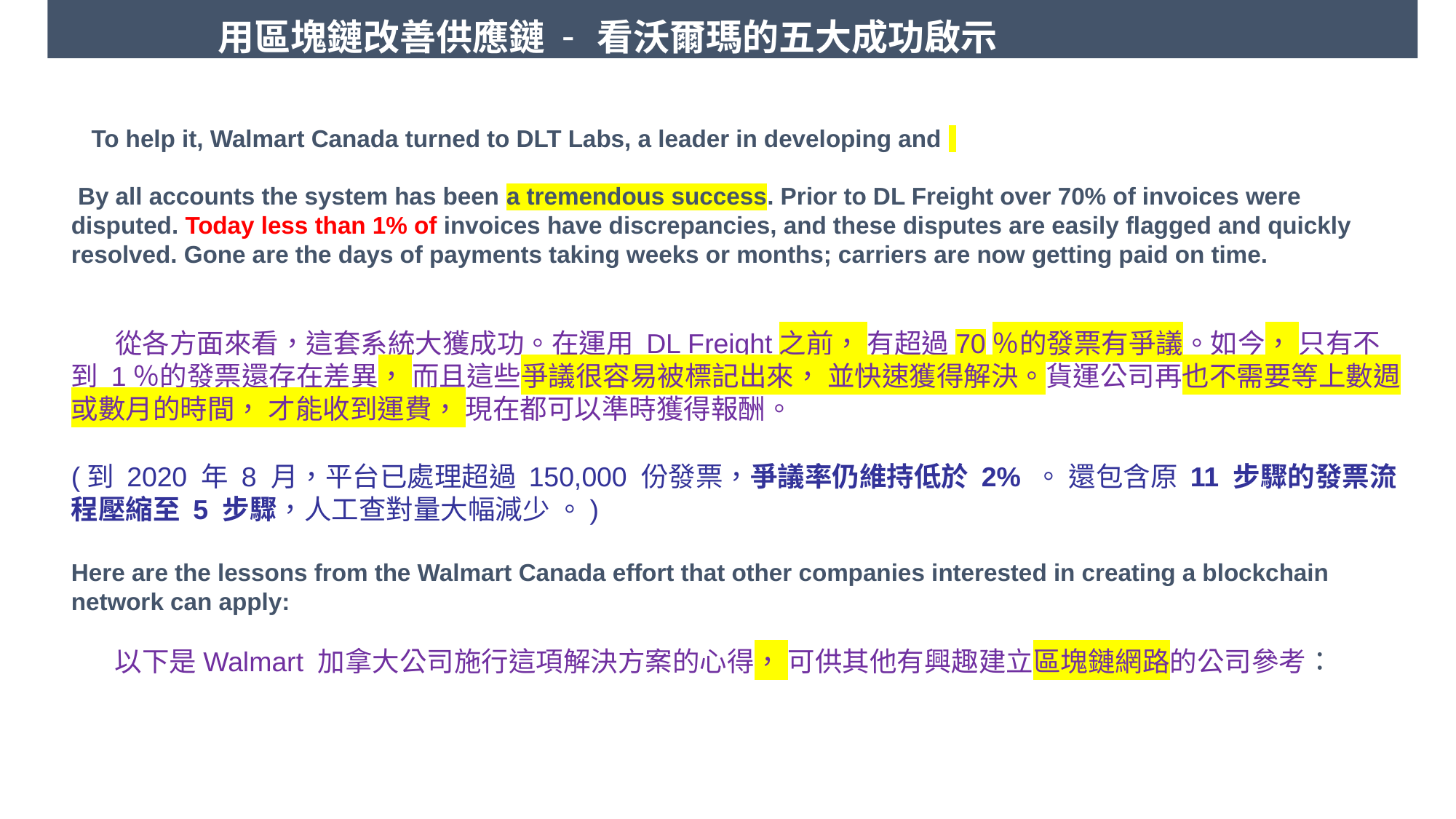

用區塊鏈改善供應鏈 - 看沃爾瑪的五大成功啟示

   To help it, Walmart Canada turned to DLT Labs, a leader in developing and

 By all accounts the system has been a tremendous success. Prior to DL Freight over 70% of invoices were disputed. Today less than 1% of invoices have discrepancies, and these disputes are easily flagged and quickly resolved. Gone are the days of payments taking weeks or months; carriers are now getting paid on time.

       從各方面來看，這套系統大獲成功。在運用 DL Freight之前， 有超過70％的發票有爭議。如今， 只有不到 1％的發票還存在差異， 而且這些爭議很容易被標記出來， 並快速獲得解決。貨運公司再也不需要等上數週或數月的時間， 才能收到運費， 現在都可以準時獲得報酬。

(到 2020 年 8 月，平台已處理超過 150,000 份發票，爭議率仍維持低於 2% 。 還包含原 11 步驟的發票流程壓縮至 5 步驟，人工查對量大幅減少 。)

Here are the lessons from the Walmart Canada effort that other companies interested in creating a blockchain network can apply:

      以下是Walmart 加拿大公司施行這項解決方案的心得， 可供其他有興趣建立區塊鏈網路的公司參考：